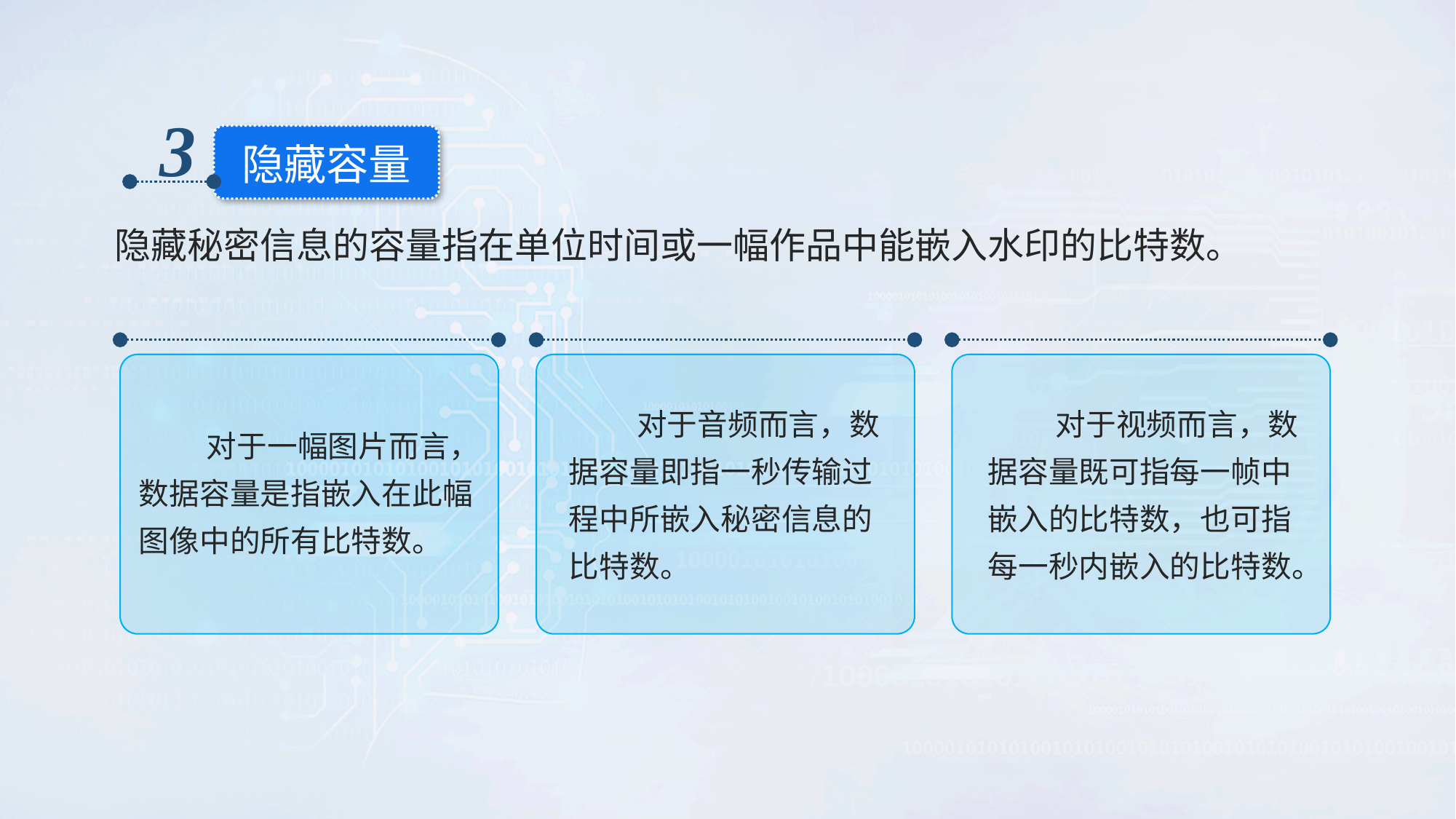

3

隐藏容量
隐藏秘密信息的容量指在单位时间或一幅作品中能嵌入水印的比特数。

         对于音频而言，数据容量即指一秒传输过程中所嵌入秘密信息的比特数。
         对于视频而言，数据容量既可指每一帧中嵌入的比特数，也可指每一秒内嵌入的比特数。
         对于一幅图片而言，数据容量是指嵌入在此幅图像中的所有比特数。